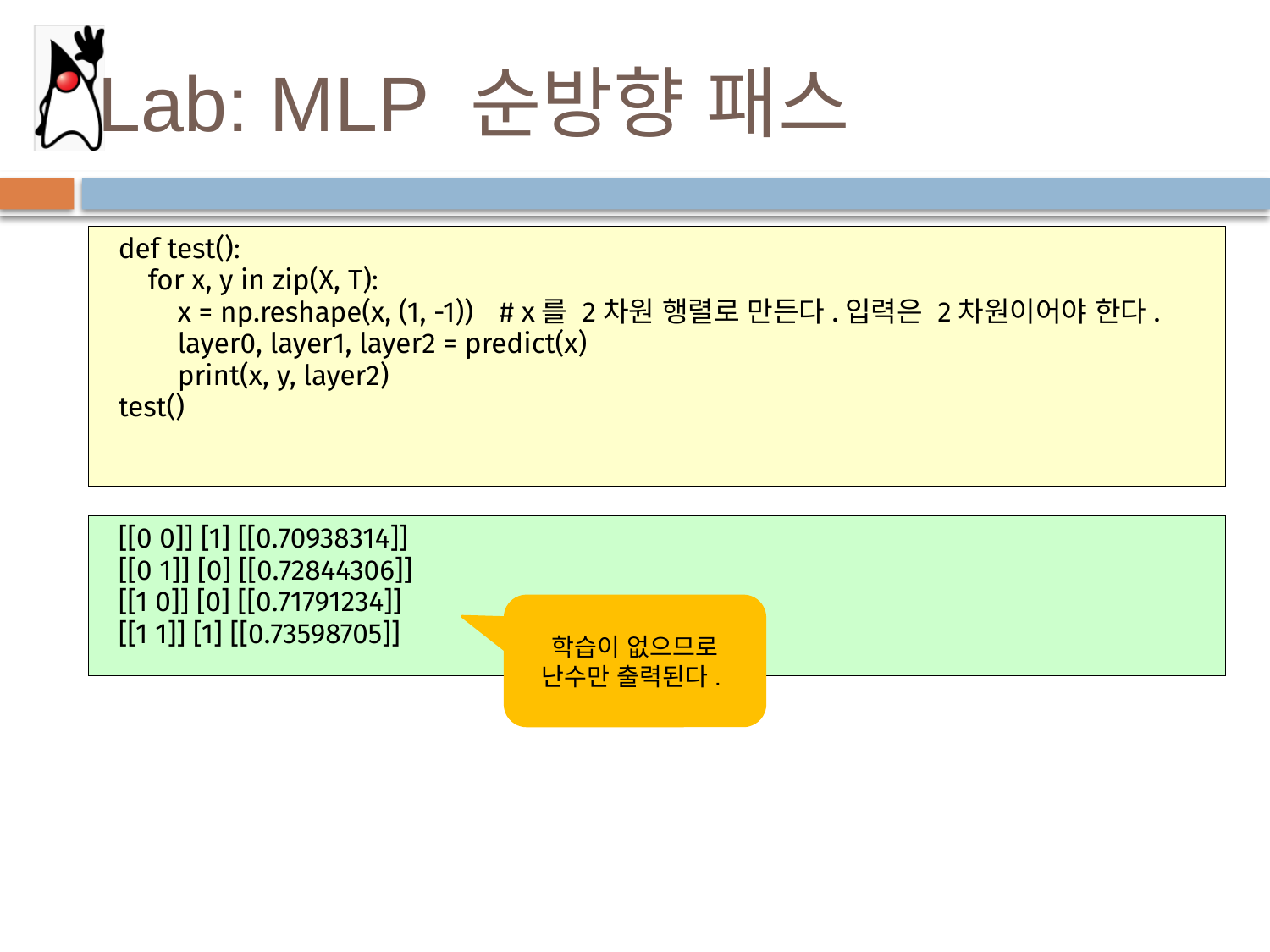

# Lab: MLP 순방향 패스
def test():
    for x, y in zip(X, T):
        x = np.reshape(x, (1, -1))	# x를 2차원 행렬로 만든다.입력은 2차원이어야 한다.
        layer0, layer1, layer2 = predict(x)
        print(x, y, layer2)
test()
[[0 0]] [1] [[0.70938314]]
[[0 1]] [0] [[0.72844306]]
[[1 0]] [0] [[0.71791234]]
[[1 1]] [1] [[0.73598705]]
학습이 없으므로 난수만 출력된다.